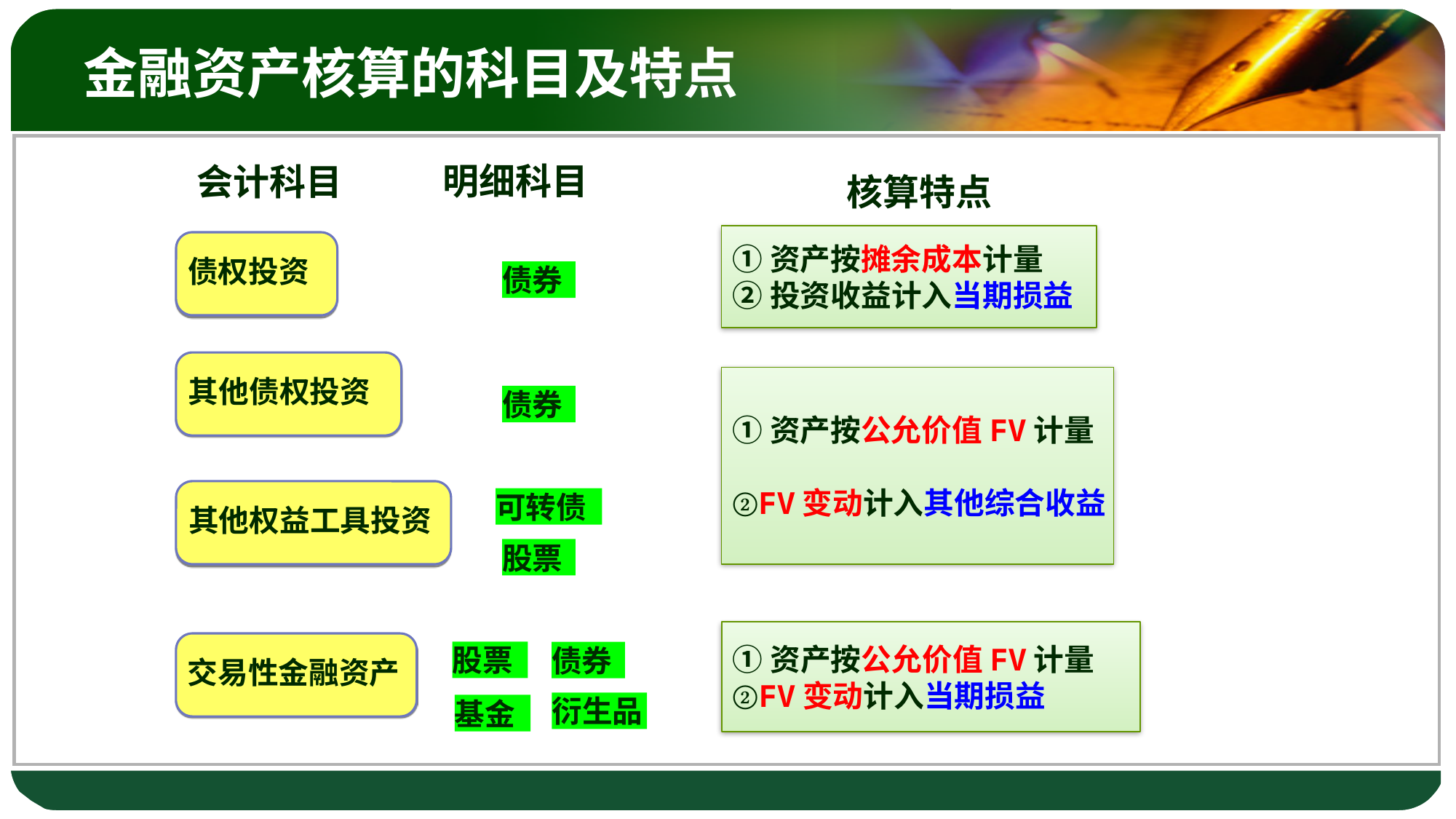

# 金融资产核算的科目及特点
明细科目
会计科目
核算特点
①资产按摊余成本计量
②投资收益计入当期损益

债权投资
债券

其他债权投资
①资产按公允价值FV计量

②FV变动计入其他综合收益
债券

其他权益工具投资
可转债
股票
①资产按公允价值FV计量
②FV变动计入当期损益

交易性金融资产
股票
债券
衍生品
基金